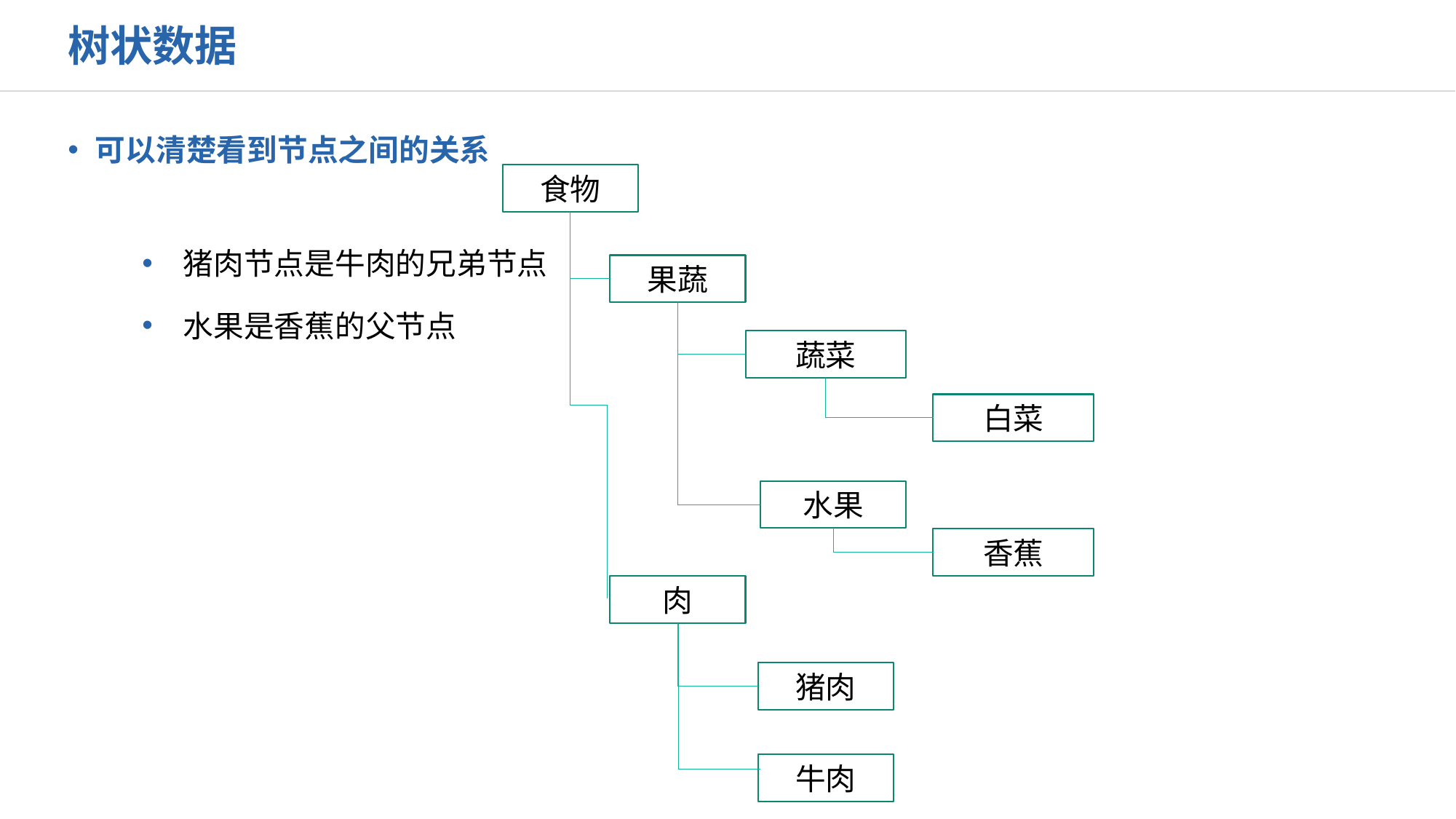

树状数据
可以清楚看到节点之间的关系

猪肉节点是牛肉的兄弟节点
水果是香蕉的父节点
食物
果蔬
蔬菜
白菜
水果
香蕉
肉
猪肉
牛肉